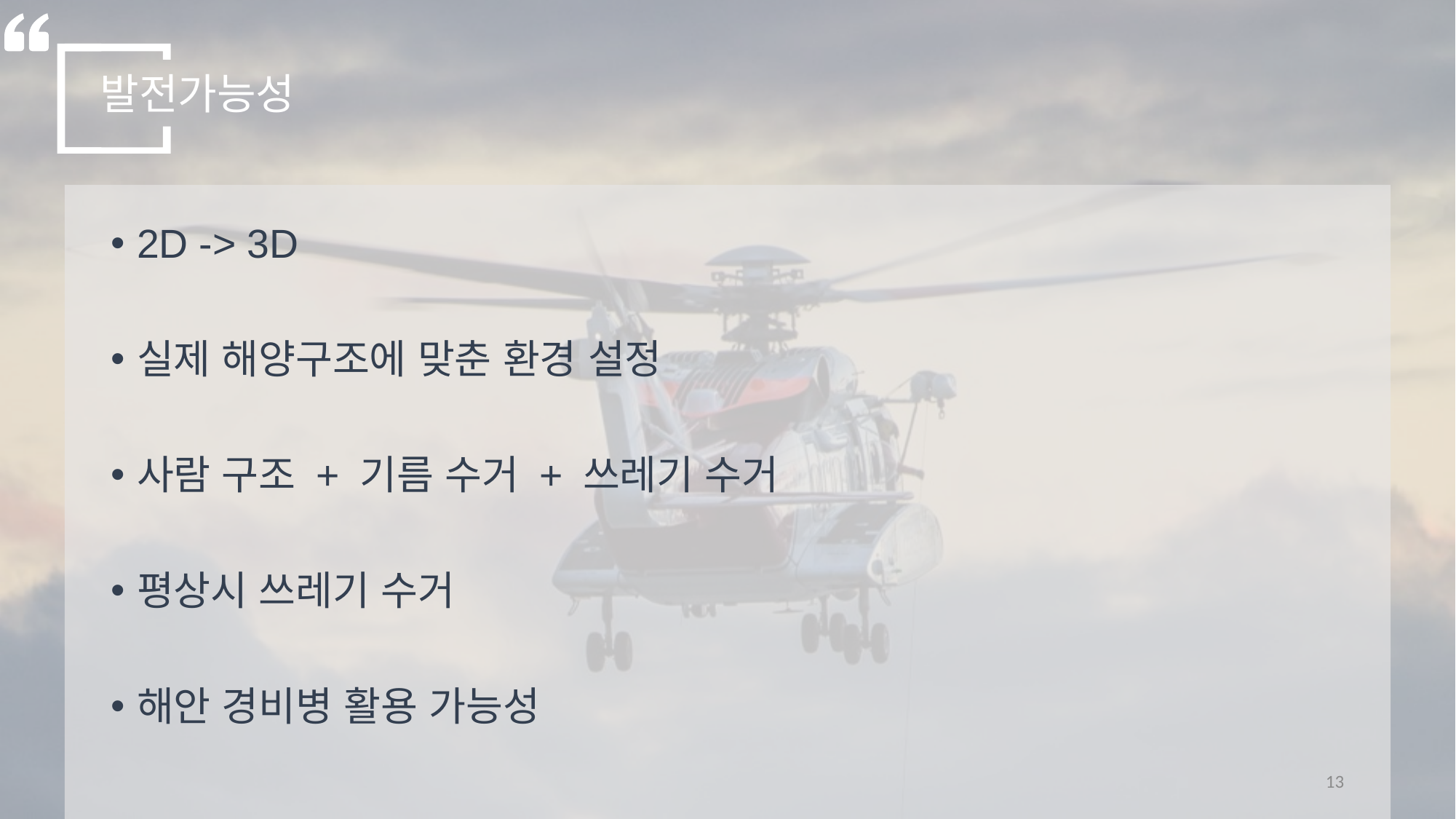

발전가능성

2D -> 3D

실제 해양구조에 맞춘 환경 설정

사람 구조 + 기름 수거 + 쓰레기 수거

평상시 쓰레기 수거

해안 경비병 활용 가능성
13